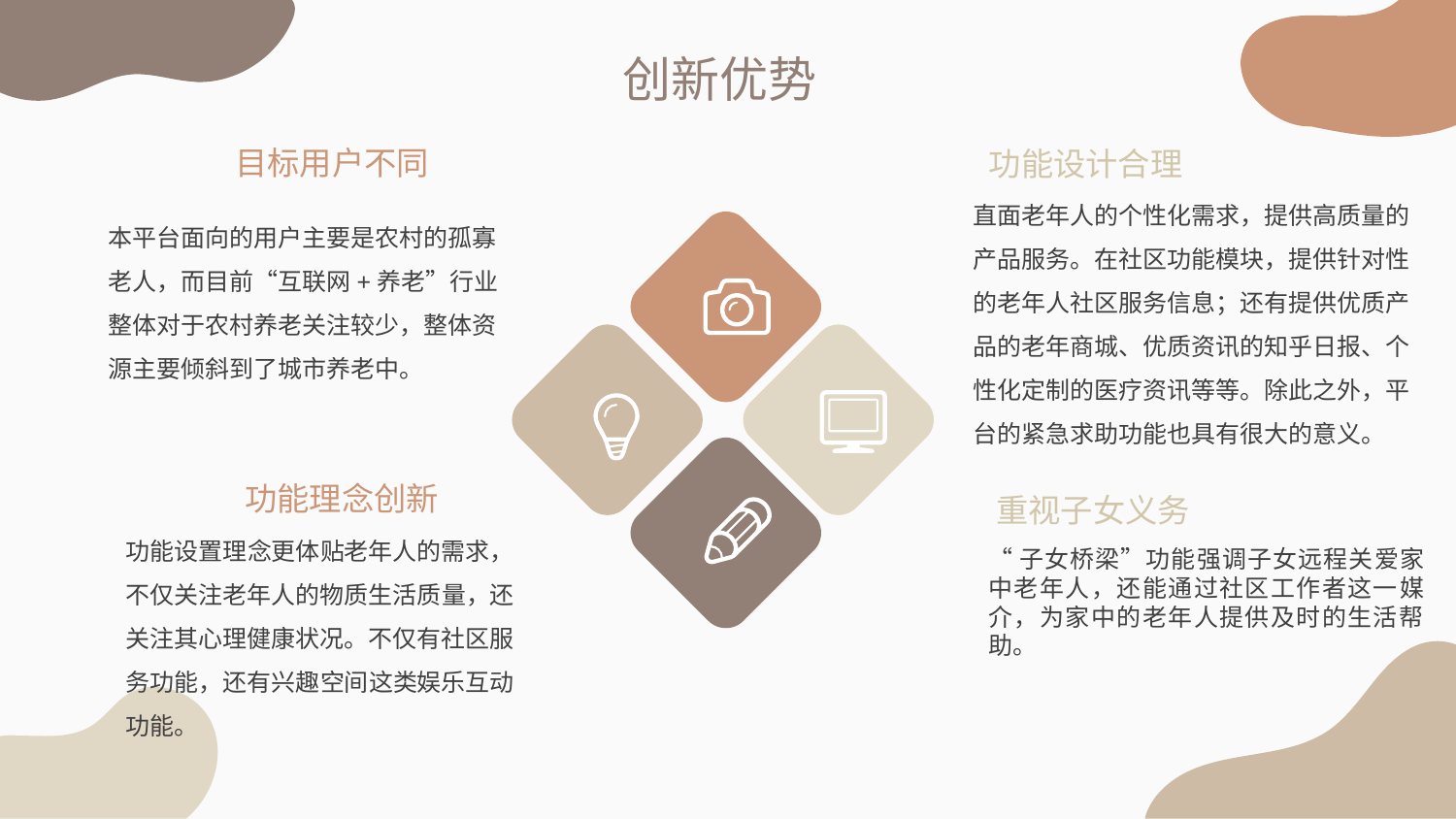

创新优势
目标用户不同
功能设计合理
直面老年人的个性化需求，提供高质量的产品服务。在社区功能模块，提供针对性的老年人社区服务信息；还有提供优质产品的老年商城、优质资讯的知乎日报、个性化定制的医疗资讯等等。除此之外，平台的紧急求助功能也具有很大的意义。
本平台面向的用户主要是农村的孤寡老人，而目前“互联网+养老”行业整体对于农村养老关注较少，整体资源主要倾斜到了城市养老中。

功能理念创新
重视子女义务

功能设置理念更体贴老年人的需求，不仅关注老年人的物质生活质量，还关注其心理健康状况。不仅有社区服务功能，还有兴趣空间这类娱乐互动功能。
“子女桥梁”功能强调子女远程关爱家中老年人，还能通过社区工作者这一媒介，为家中的老年人提供及时的生活帮助。